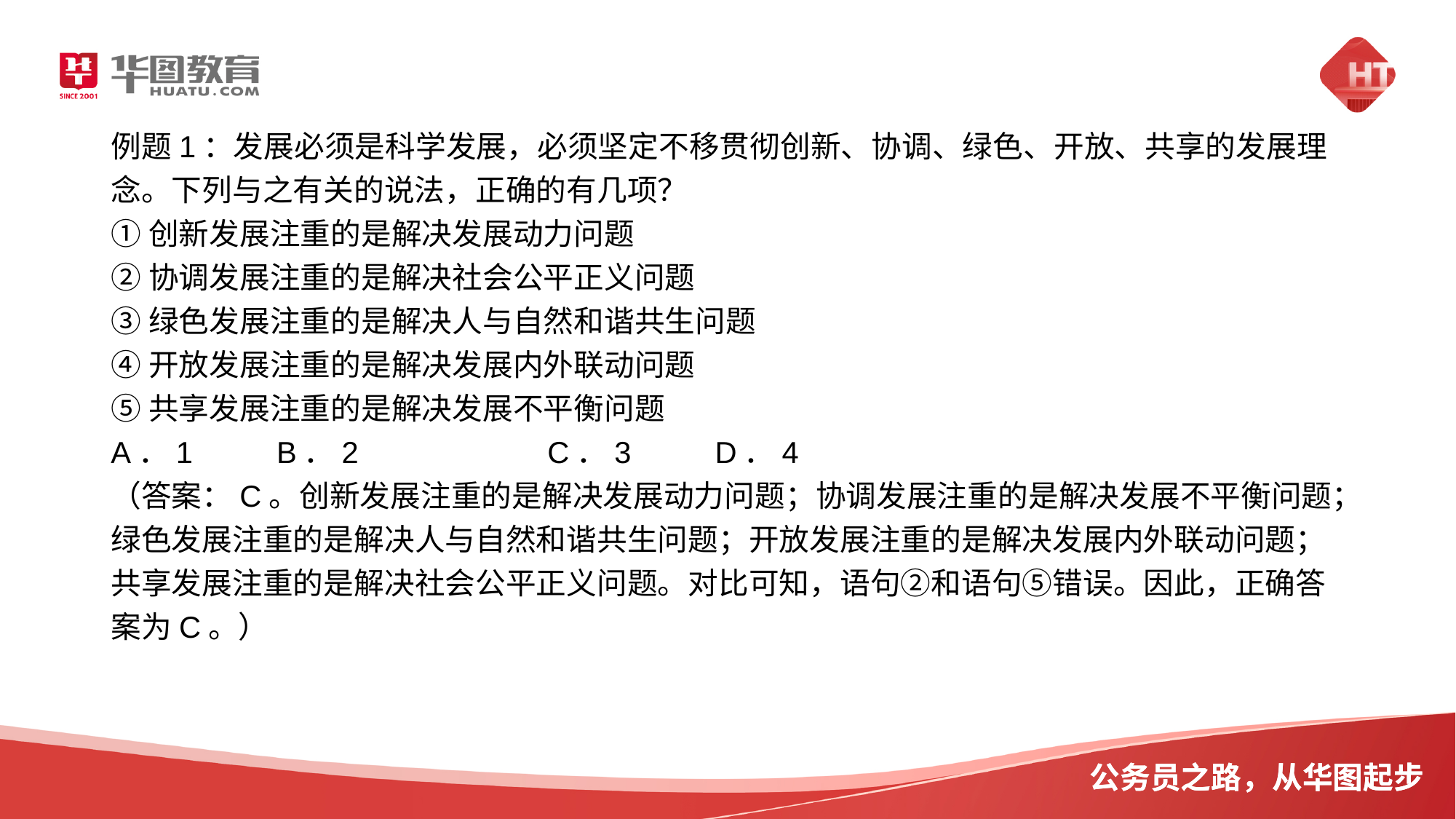

例题1：发展必须是科学发展，必须坚定不移贯彻创新、协调、绿色、开放、共享的发展理念。下列与之有关的说法，正确的有几项？
①创新发展注重的是解决发展动力问题
②协调发展注重的是解决社会公平正义问题
③绿色发展注重的是解决人与自然和谐共生问题
④开放发展注重的是解决发展内外联动问题
⑤共享发展注重的是解决发展不平衡问题
A．1          B．2		C．3          D．4
（答案：C。创新发展注重的是解决发展动力问题；协调发展注重的是解决发展不平衡问题；绿色发展注重的是解决人与自然和谐共生问题；开放发展注重的是解决发展内外联动问题；共享发展注重的是解决社会公平正义问题。对比可知，语句②和语句⑤错误。因此，正确答案为C。）